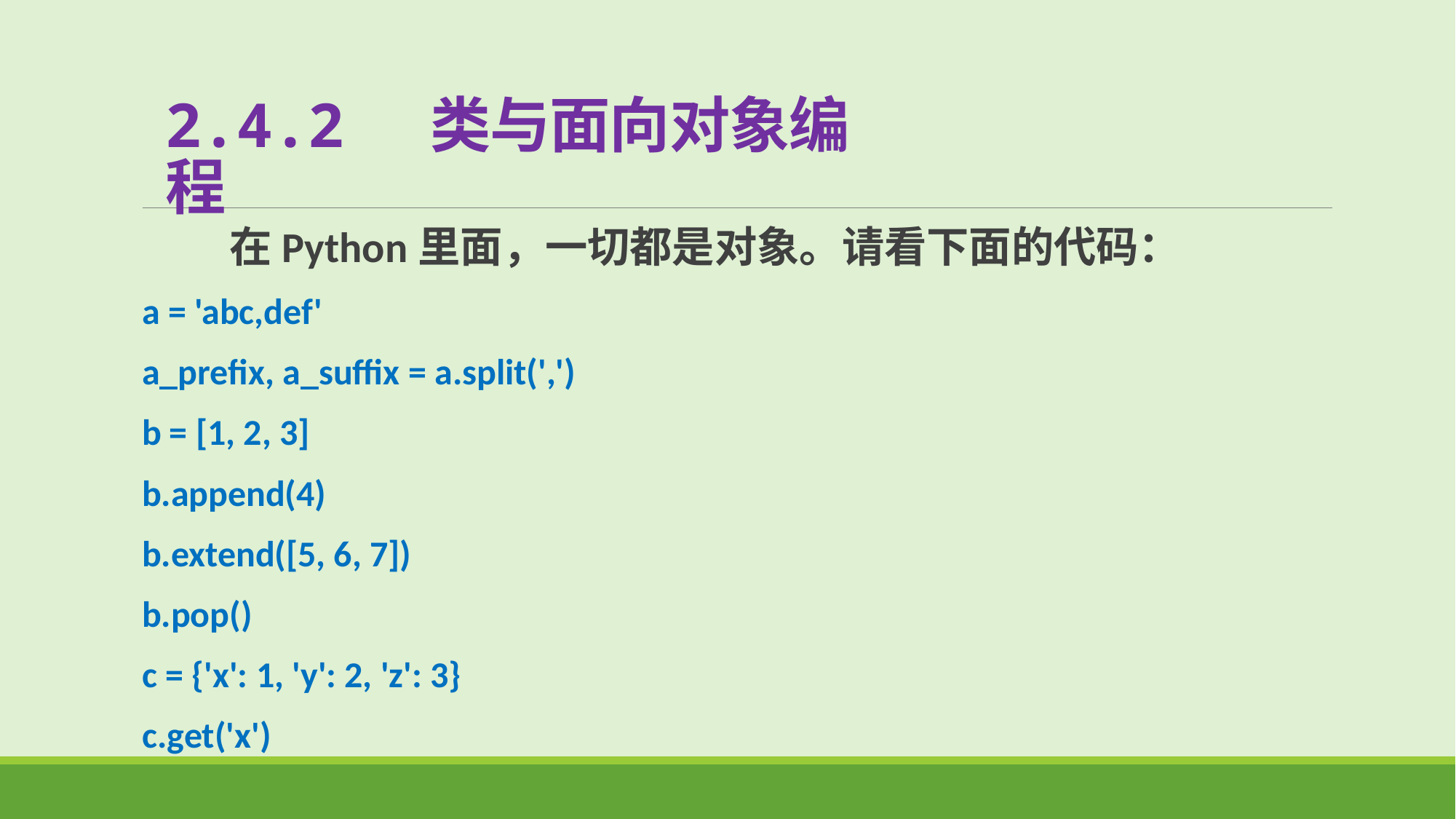

# 2.4.2  类与面向对象编程
        在Python里面，一切都是对象。请看下面的代码：
a = 'abc,def'
a_prefix, a_suffix = a.split(',')
b = [1, 2, 3]
b.append(4)
b.extend([5, 6, 7])
b.pop()
c = {'x': 1, 'y': 2, 'z': 3}
c.get('x')